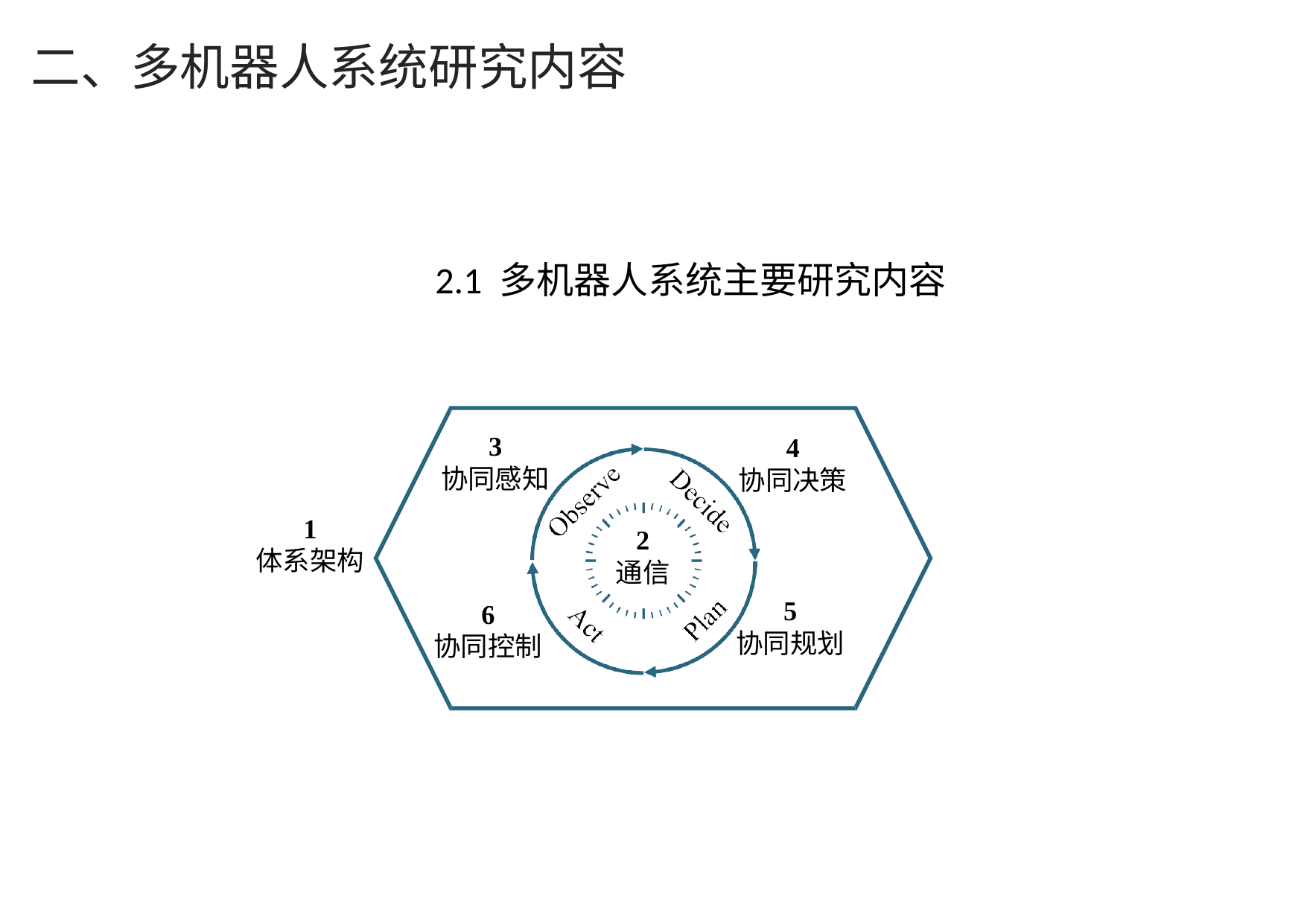

二、多机器人系统研究内容
2.1 多机器人系统主要研究内容

3
协同感知
4
协同决策

1
体系架构
2
通信
5
协同规划
6
协同控制